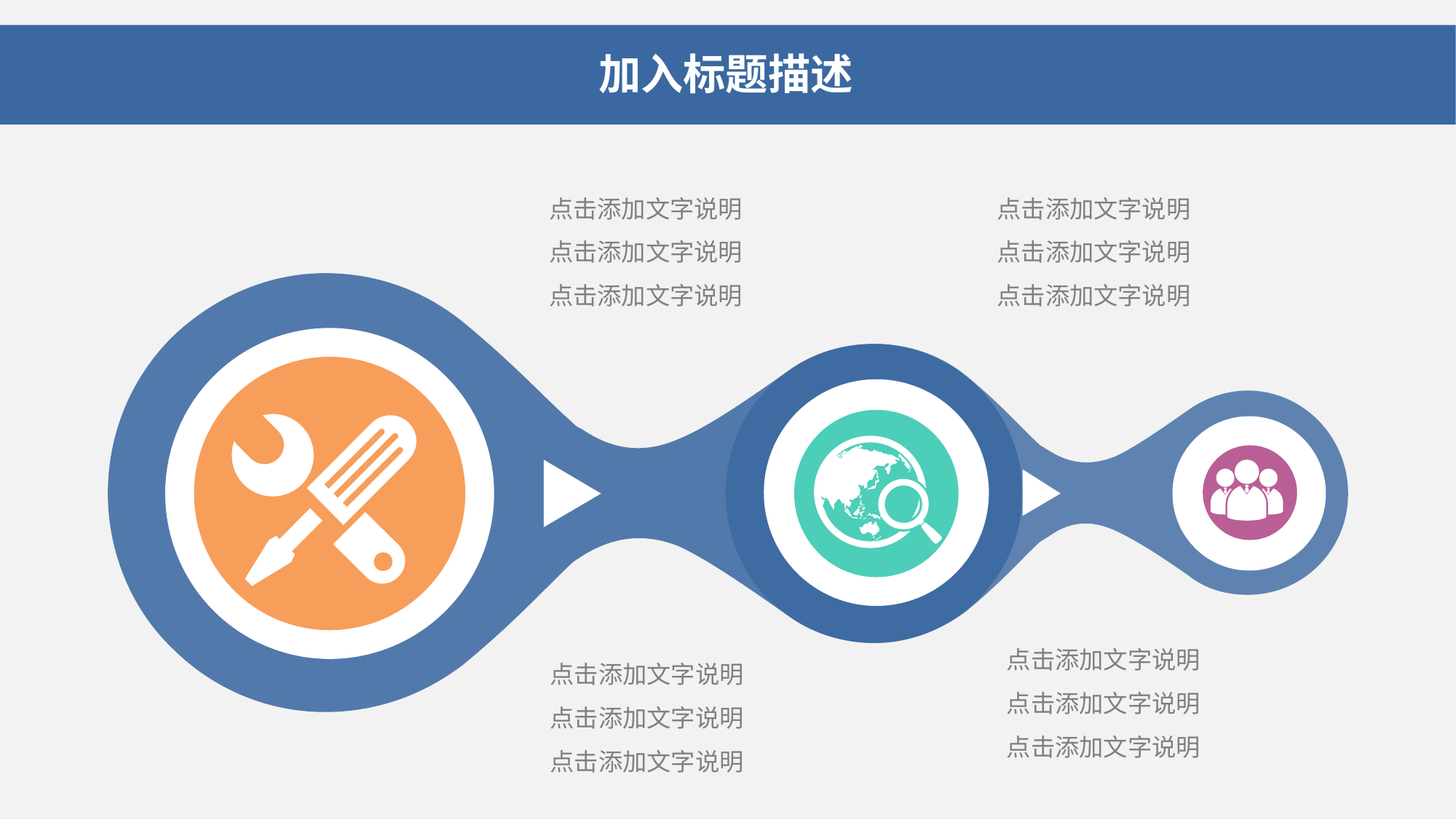

加入标题描述
点击添加文字说明
点击添加文字说明
点击添加文字说明
点击添加文字说明
点击添加文字说明
点击添加文字说明

点击添加文字说明
点击添加文字说明
点击添加文字说明
点击添加文字说明
点击添加文字说明
点击添加文字说明